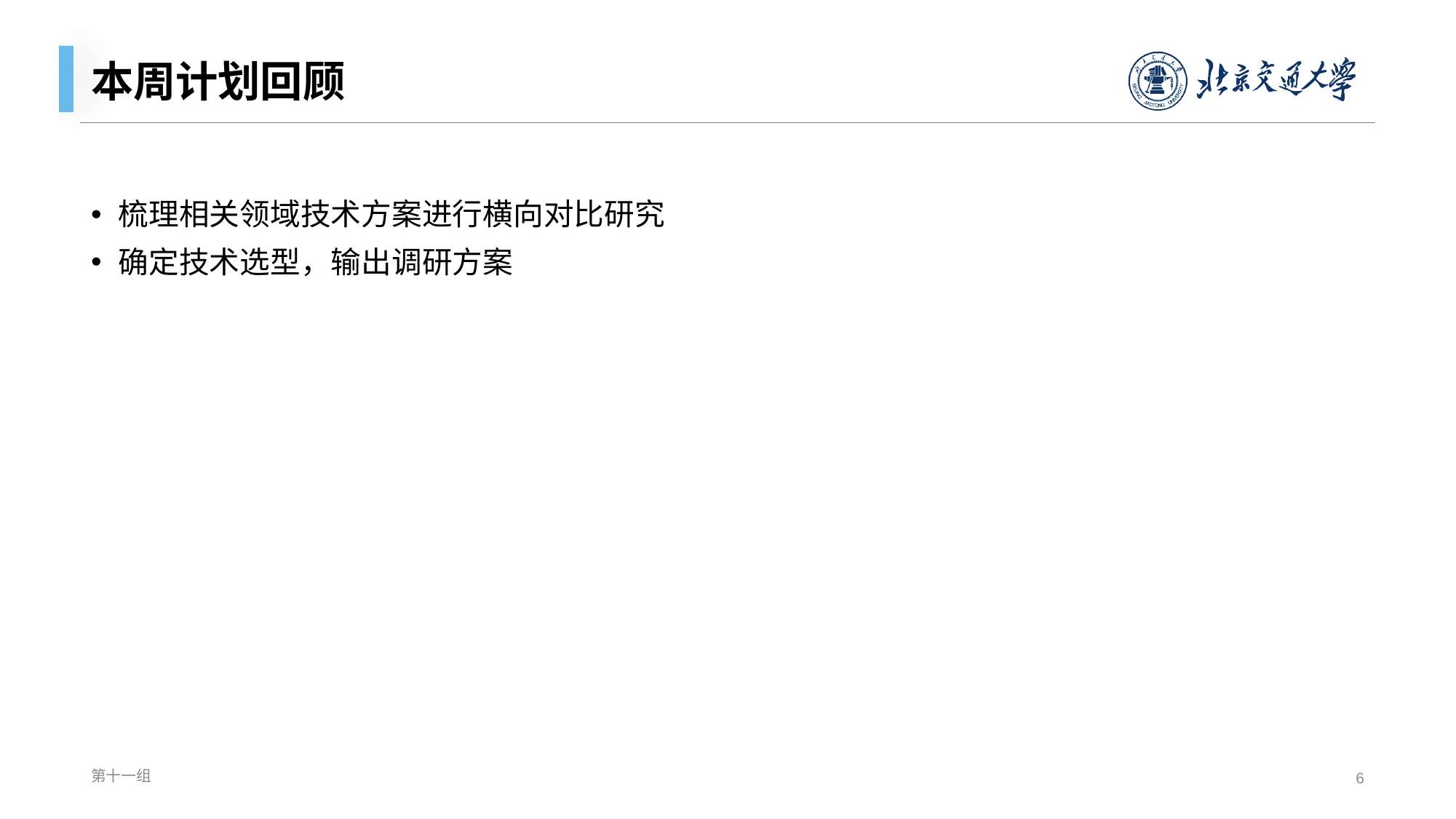

# 本周计划回顾

梳理相关领域技术方案进行横向对比研究
确定技术选型，输出调研方案
第十一组
6